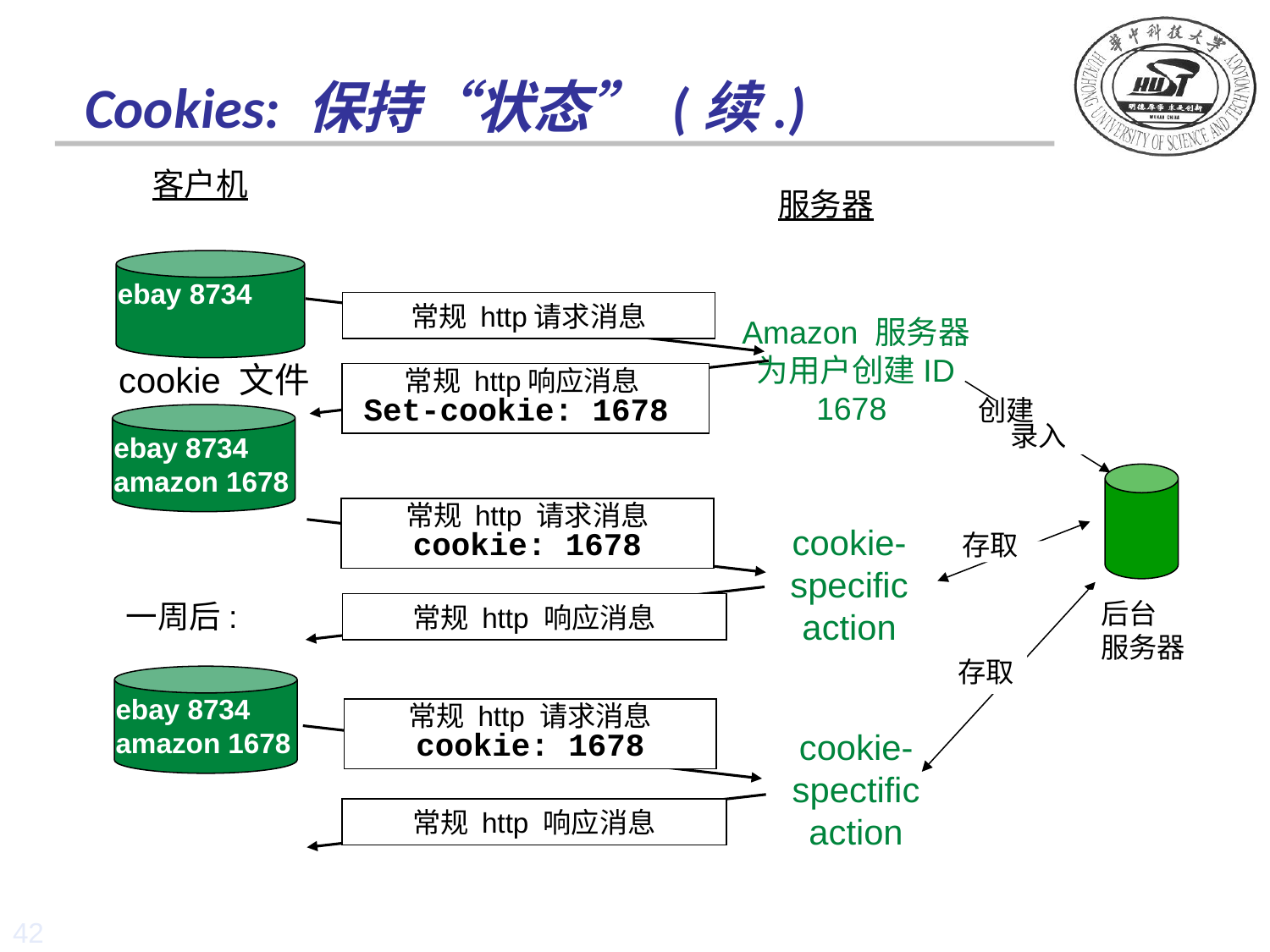

# Cookies: 保持“状态” (续.)
客户机
服务器

ebay 8734
常规 http请求消息

Amazon 服务器
为用户创建ID
1678

创建
    录入

cookie 文件

常规 http响应消息
Set-cookie: 1678

ebay 8734
amazon 1678

常规 http 请求消息
cookie: 1678
cookie-
specific
action

存取

存取
常规 http 请求消息
cookie: 1678
cookie-
spectific
action

常规 http 响应消息

后台
服务器
一周后:

ebay 8734
amazon 1678

常规 http 响应消息

42